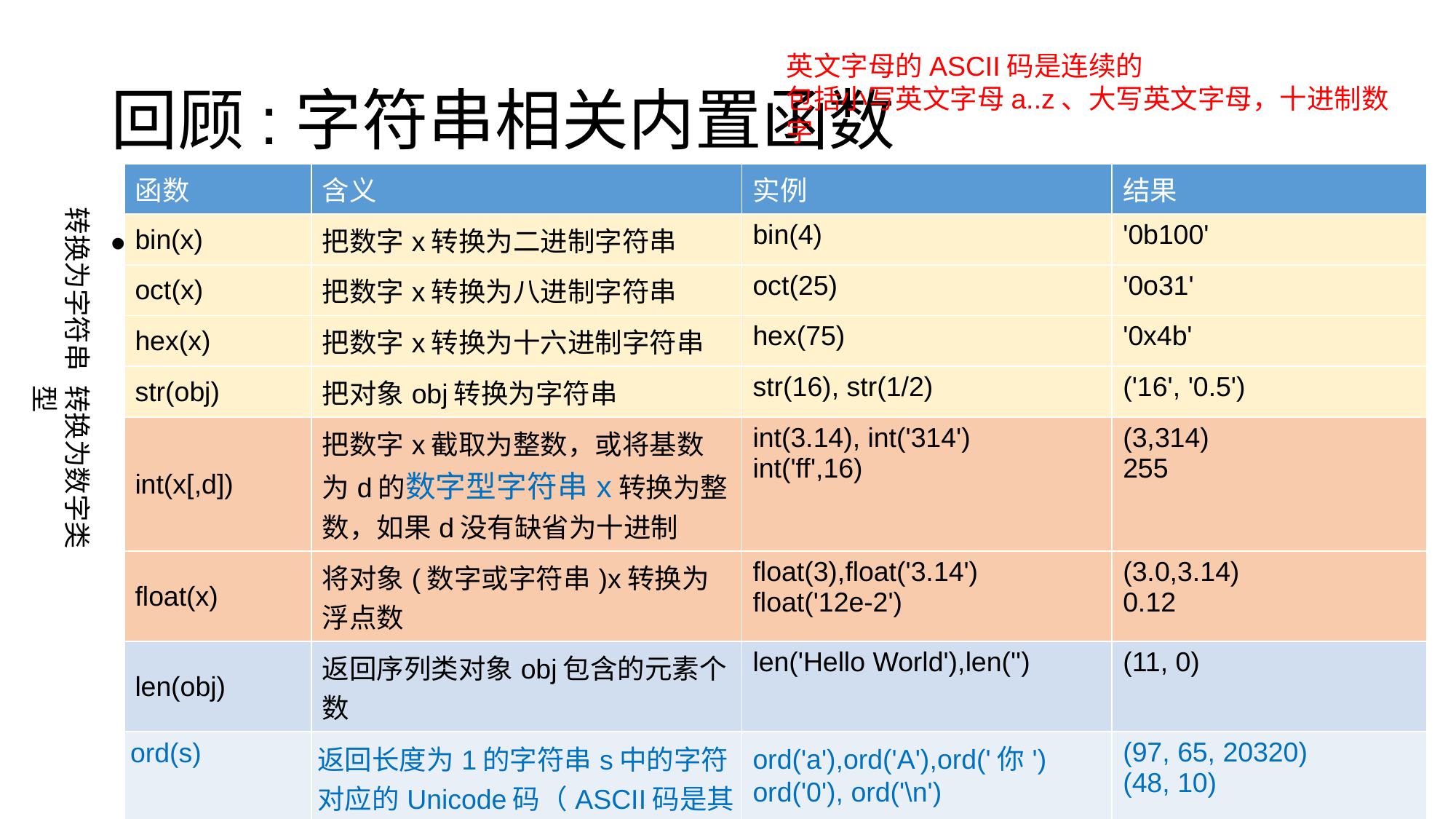

# 回顾:字符串相关内置函数
英文字母的ASCII码是连续的
包括小写英文字母a..z、大写英文字母，十进制数字
| 函数 | 含义 | 实例 | 结果 |
| --- | --- | --- | --- |
| bin(x) | 把数字x转换为二进制字符串 | bin(4) | '0b100' |
| oct(x) | 把数字x转换为八进制字符串 | oct(25) | '0o31' |
| hex(x) | 把数字x转换为十六进制字符串 | hex(75) | '0x4b' |
| str(obj) | 把对象obj转换为字符串 | str(16), str(1/2) | ('16', '0.5') |
| int(x[,d]) | 把数字x截取为整数，或将基数为d的数字型字符串x转换为整数，如果d没有缺省为十进制 | int(3.14), int('314') int('ff',16) | (3,314) 255 |
| float(x) | 将对象(数字或字符串)x转换为浮点数 | float(3),float('3.14') float('12e-2') | (3.0,3.14) 0.12 |
| len(obj) | 返回序列类对象obj包含的元素个数 | len('Hello World'),len('') | (11, 0) |
| ord(s) | 返回长度为1的字符串s中的字符对应的Unicode码（ASCII码是其子集） | ord('a'),ord('A'),ord('你') ord('0'), ord('\n') | (97, 65, 20320) (48, 10) |
| chr(x) | 返回Unicode编码为x的字符串(len=1) | chr(65),chr(10),chr(20320) chr(ord('d')-ord('a')+ord('A')) | ('A', '\n', '你') 'D' |
转换为字符串

等待
转换为数字类型